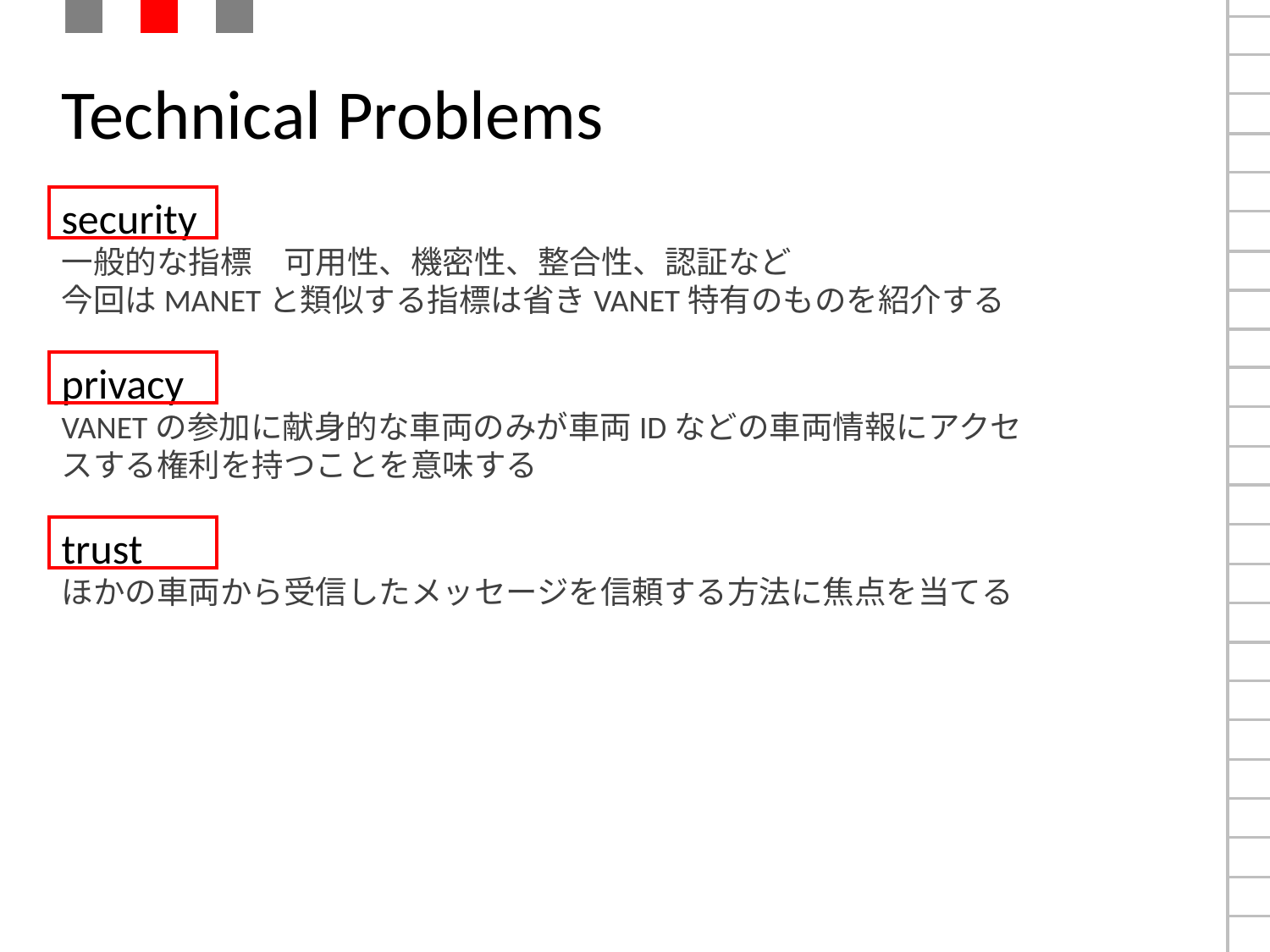

# Technical Problems
security
一般的な指標　可用性、機密性、整合性、認証など
今回はMANETと類似する指標は省きVANET特有のものを紹介する

privacy
VANETの参加に献身的な車両のみが車両IDなどの車両情報にアクセスする権利を持つことを意味する

trust
ほかの車両から受信したメッセージを信頼する方法に焦点を当てる